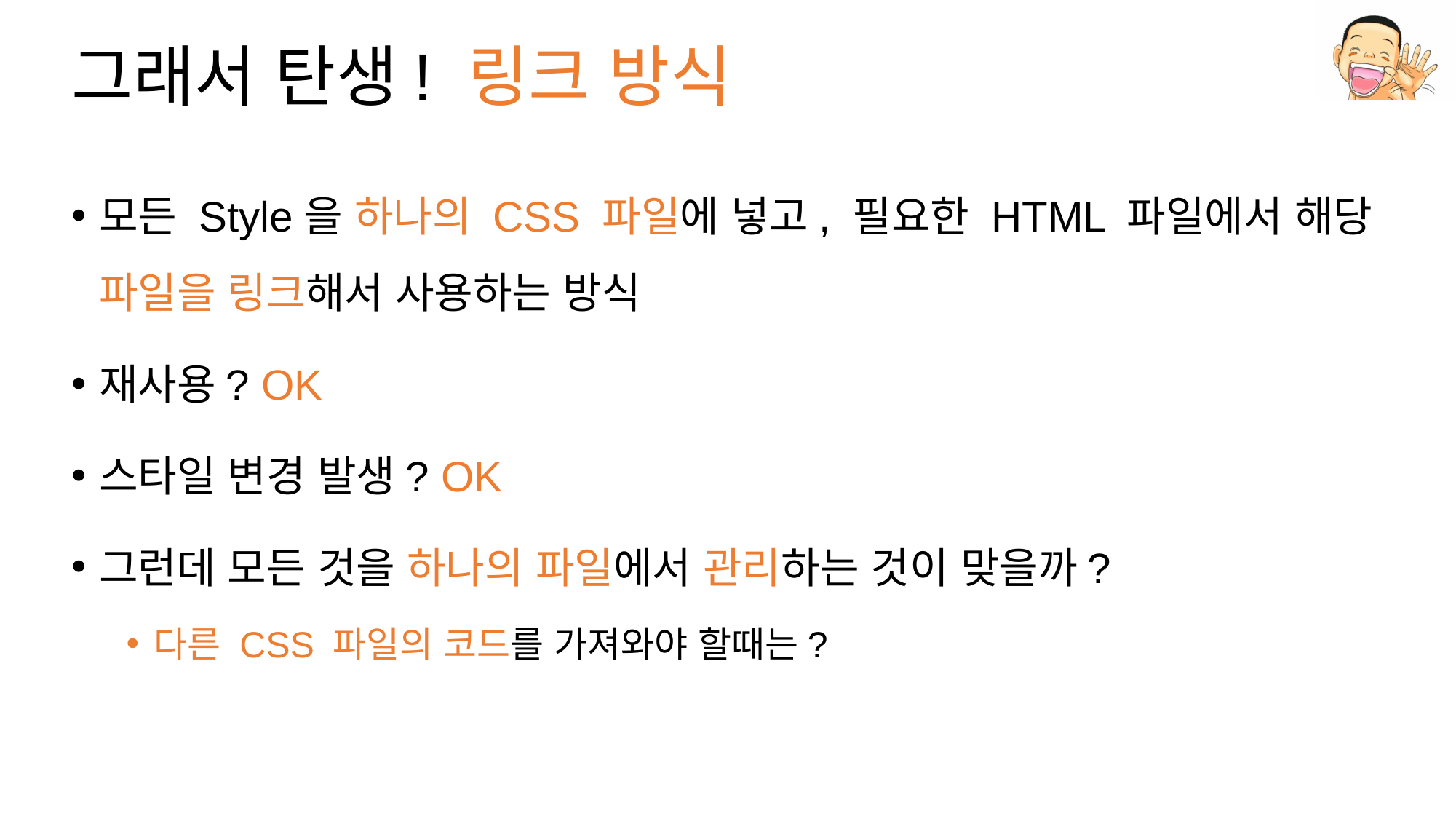

# 그래서 탄생! 링크 방식
모든 Style을 하나의 CSS 파일에 넣고, 필요한 HTML 파일에서 해당 파일을 링크해서 사용하는 방식
재사용? OK
스타일 변경 발생? OK
그런데 모든 것을 하나의 파일에서 관리하는 것이 맞을까?
다른 CSS 파일의 코드를 가져와야 할때는?